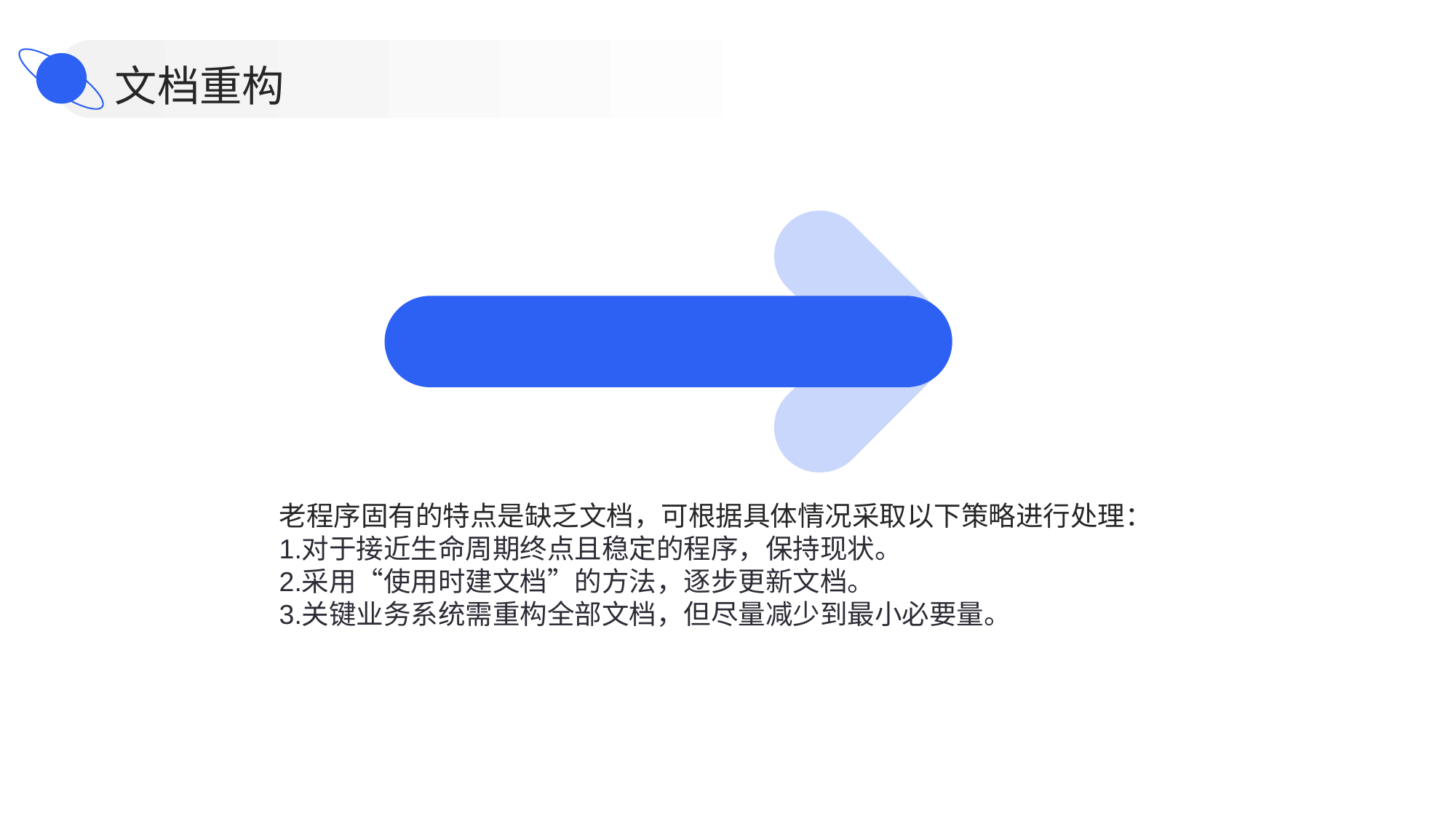

文档重构

老程序固有的特点是缺乏文档，可根据具体情况采取以下策略进行处理：
对于接近生命周期终点且稳定的程序，保持现状。
采用“使用时建文档”的方法，逐步更新文档。
关键业务系统需重构全部文档，但尽量减少到最小必要量。